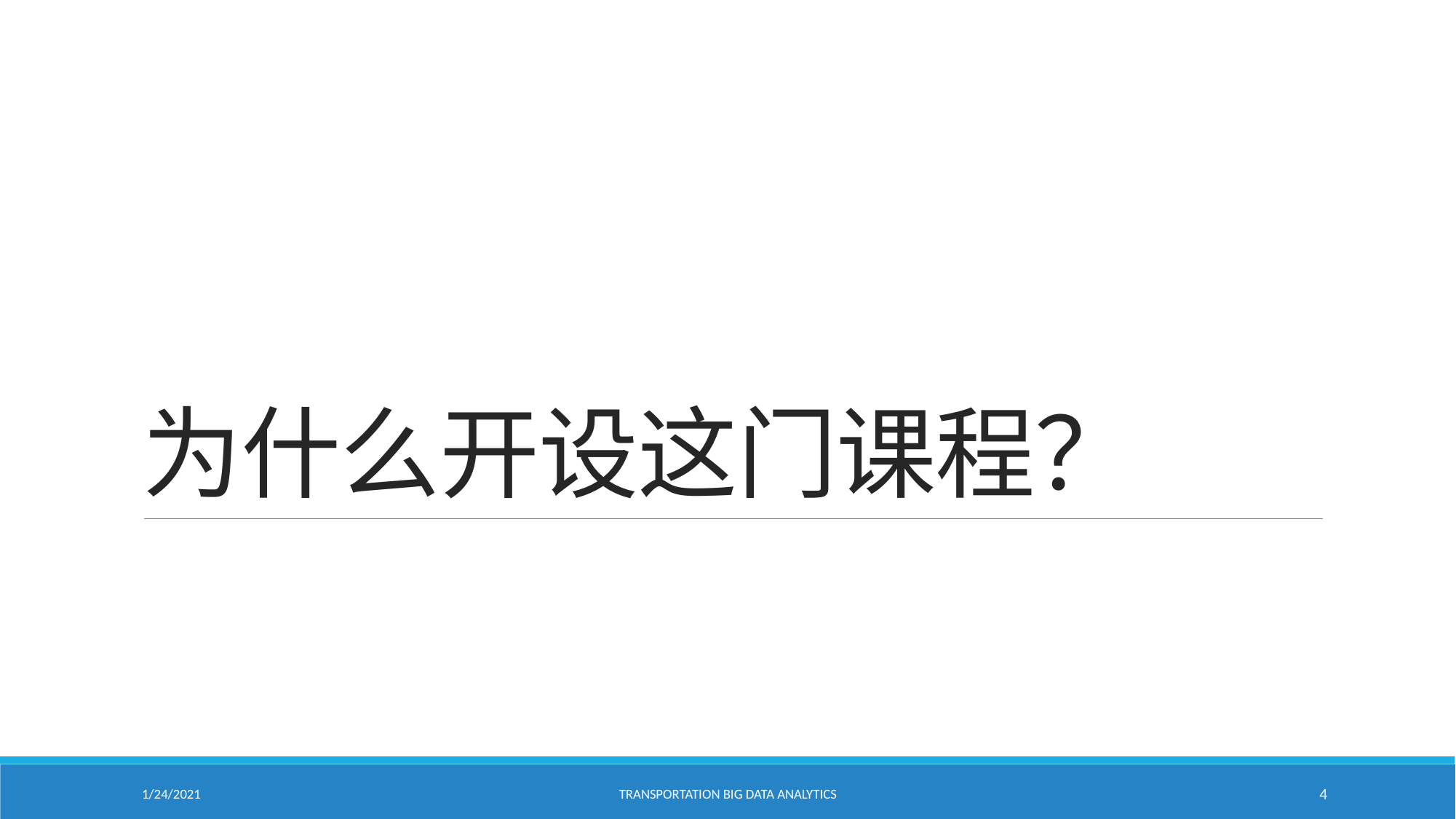

# 为什么开设这门课程？
1/24/2021
Transportation Big Data Analytics
4